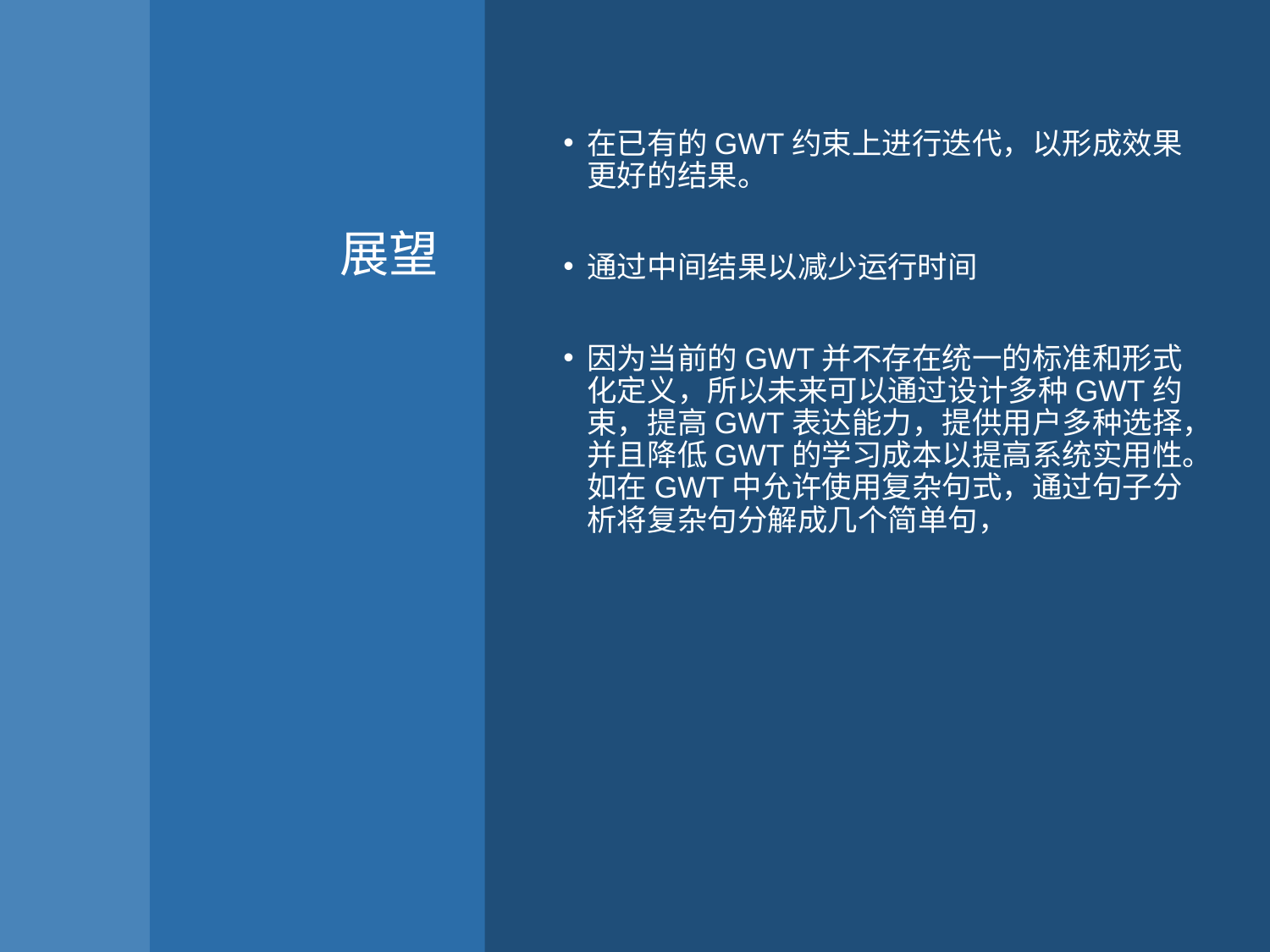

在已有的GWT约束上进行迭代，以形成效果更好的结果。

通过中间结果以减少运行时间

因为当前的GWT并不存在统一的标准和形式化定义，所以未来可以通过设计多种GWT约束，提高GWT表达能力，提供用户多种选择，并且降低GWT的学习成本以提高系统实用性。如在GWT中允许使用复杂句式，通过句子分析将复杂句分解成几个简单句，
# 展望